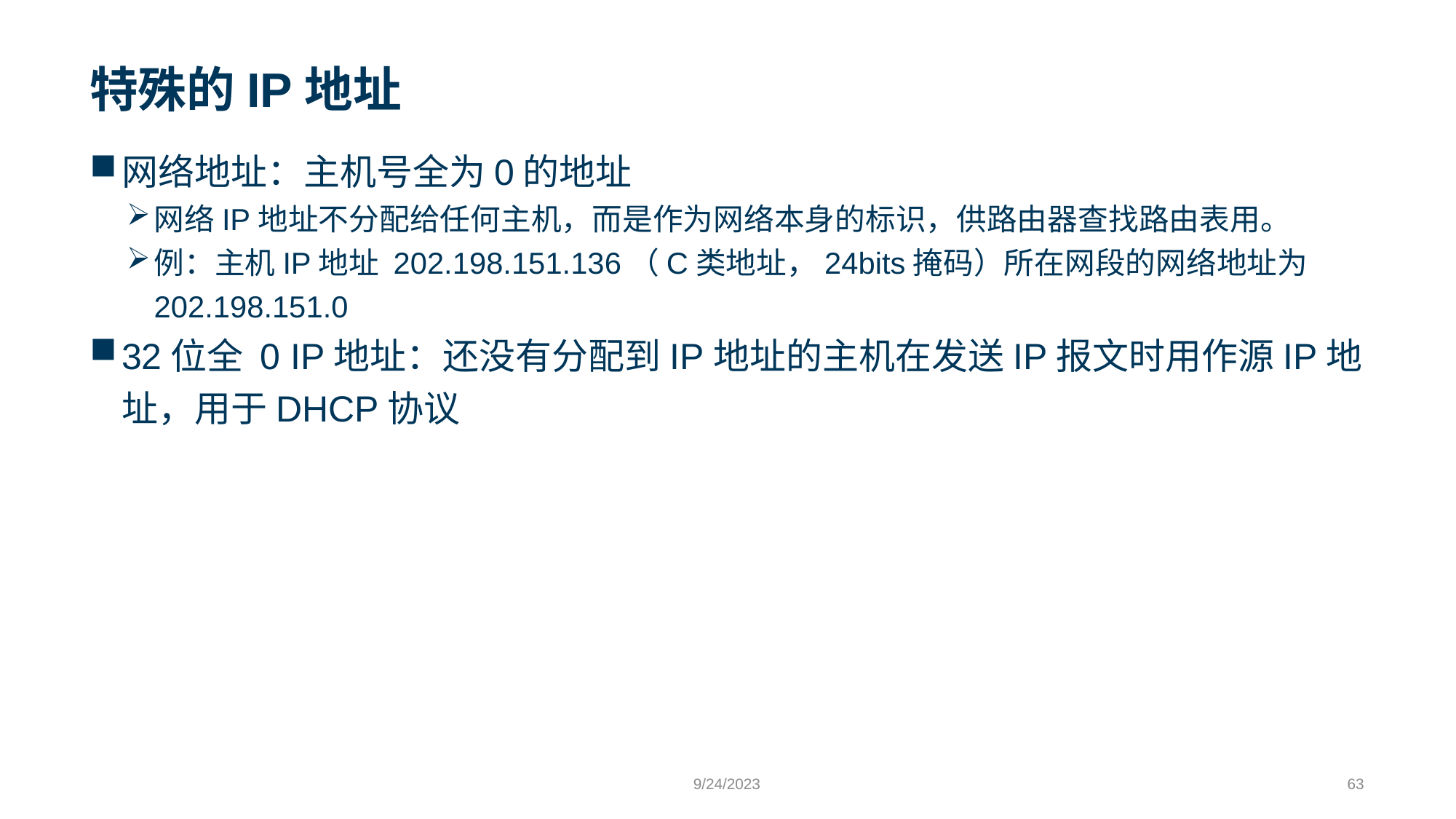

# 特殊的IP地址
网络地址：主机号全为0的地址
网络IP地址不分配给任何主机，而是作为网络本身的标识，供路由器查找路由表用。
例：主机IP地址 202.198.151.136（C类地址，24bits掩码）所在网段的网络地址为202.198.151.0
32位全 0 IP地址：还没有分配到IP地址的主机在发送IP报文时用作源IP地址，用于DHCP协议

9/24/2023
63